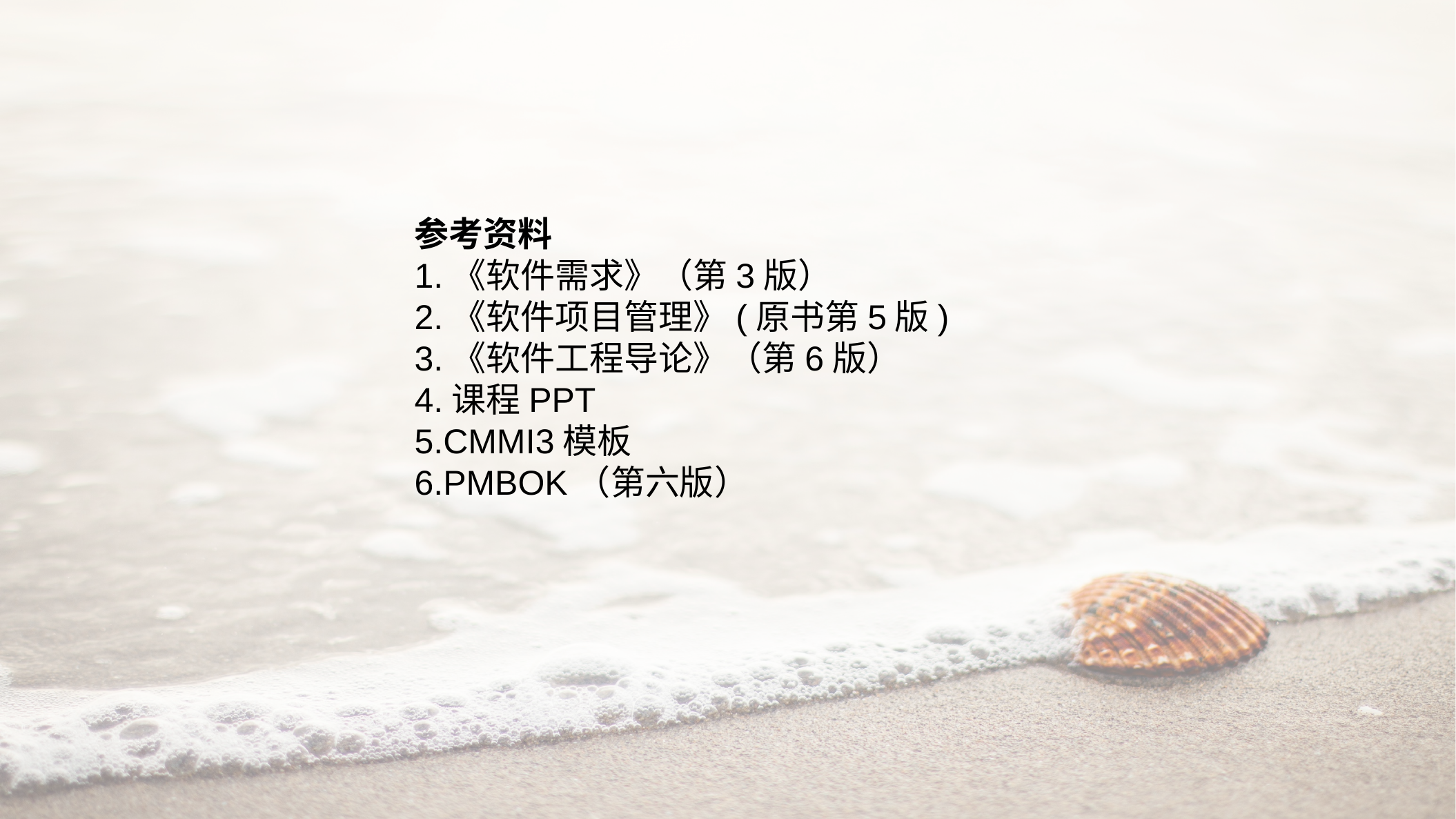

参考资料
1.《软件需求》（第3版）
2.《软件项目管理》(原书第5版)
3.《软件工程导论》（第6版）
4.课程PPT
5.CMMI3模板
6.PMBOK（第六版）